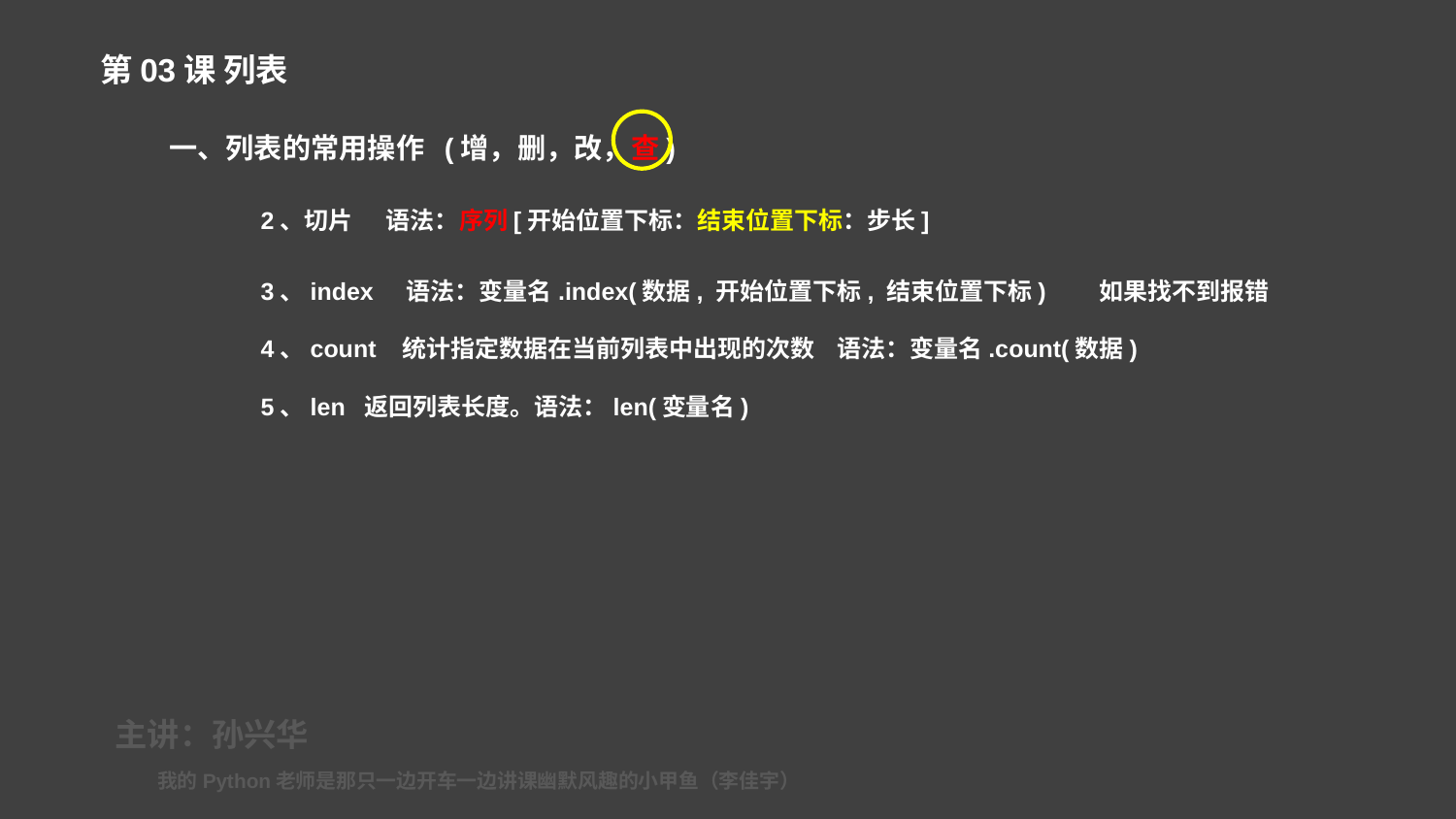

第03课 列表

一、列表的常用操作  (增，删，改，查)
2、切片      语法：序列[开始位置下标：结束位置下标：步长]
3、index    语法：变量名.index(数据, 开始位置下标, 结束位置下标)       如果找不到报错

4、count   统计指定数据在当前列表中出现的次数    语法：变量名.count(数据)

5、len  返回列表长度。语法：len(变量名)